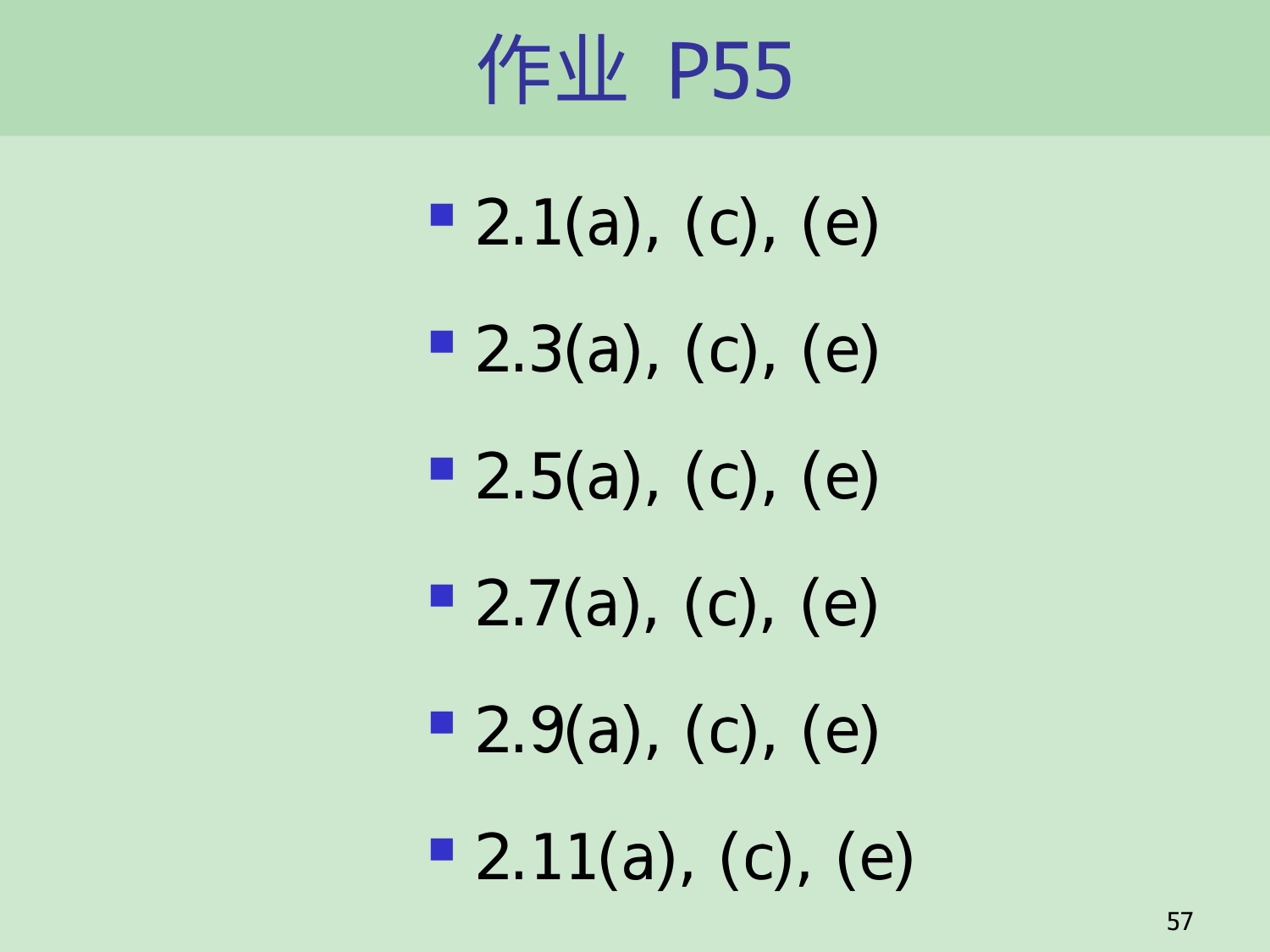

# 作业 P55
2.1(a), (c), (e)
2.3(a), (c), (e)
2.5(a), (c), (e)
2.7(a), (c), (e)
2.9(a), (c), (e)
2.11(a), (c), (e)
57